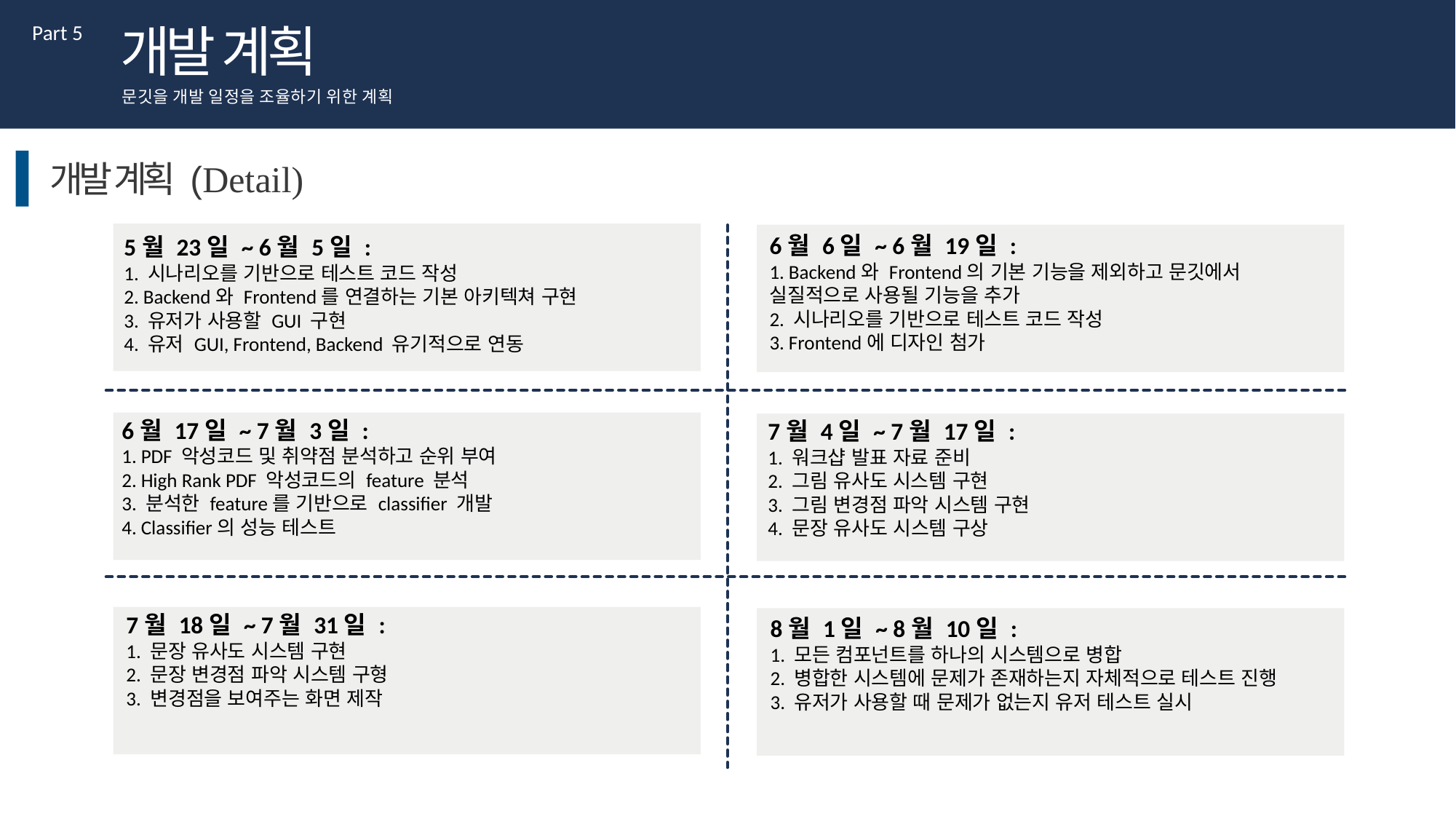

개발 계획
Part 5
문깃을 개발 일정을 조율하기 위한 계획

개발 계획 (Detail)

6월 6일 ~ 6월 19일 :
1. Backend와 Frontend의 기본 기능을 제외하고 문깃에서 실질적으로 사용될 기능을 추가
2. 시나리오를 기반으로 테스트 코드 작성
3. Frontend에 디자인 첨가
5월 23일 ~ 6월 5일 :
1. 시나리오를 기반으로 테스트 코드 작성
2. Backend와 Frontend를 연결하는 기본 아키텍쳐 구현
3. 유저가 사용할 GUI 구현
4. 유저 GUI, Frontend, Backend 유기적으로 연동
6월 17일 ~ 7월 3일 :
1. PDF 악성코드 및 취약점 분석하고 순위 부여
2. High Rank PDF 악성코드의 feature 분석
3. 분석한 feature를 기반으로 classifier 개발
4. Classifier의 성능 테스트
7월 4일 ~ 7월 17일 :
1. 워크샵 발표 자료 준비
2. 그림 유사도 시스템 구현
3. 그림 변경점 파악 시스템 구현
4. 문장 유사도 시스템 구상

7월 18일 ~ 7월 31일 :
1. 문장 유사도 시스템 구현
2. 문장 변경점 파악 시스템 구형
3. 변경점을 보여주는 화면 제작

8월 1일 ~ 8월 10일 :
1. 모든 컴포넌트를 하나의 시스템으로 병합
2. 병합한 시스템에 문제가 존재하는지 자체적으로 테스트 진행
3. 유저가 사용할 때 문제가 없는지 유저 테스트 실시